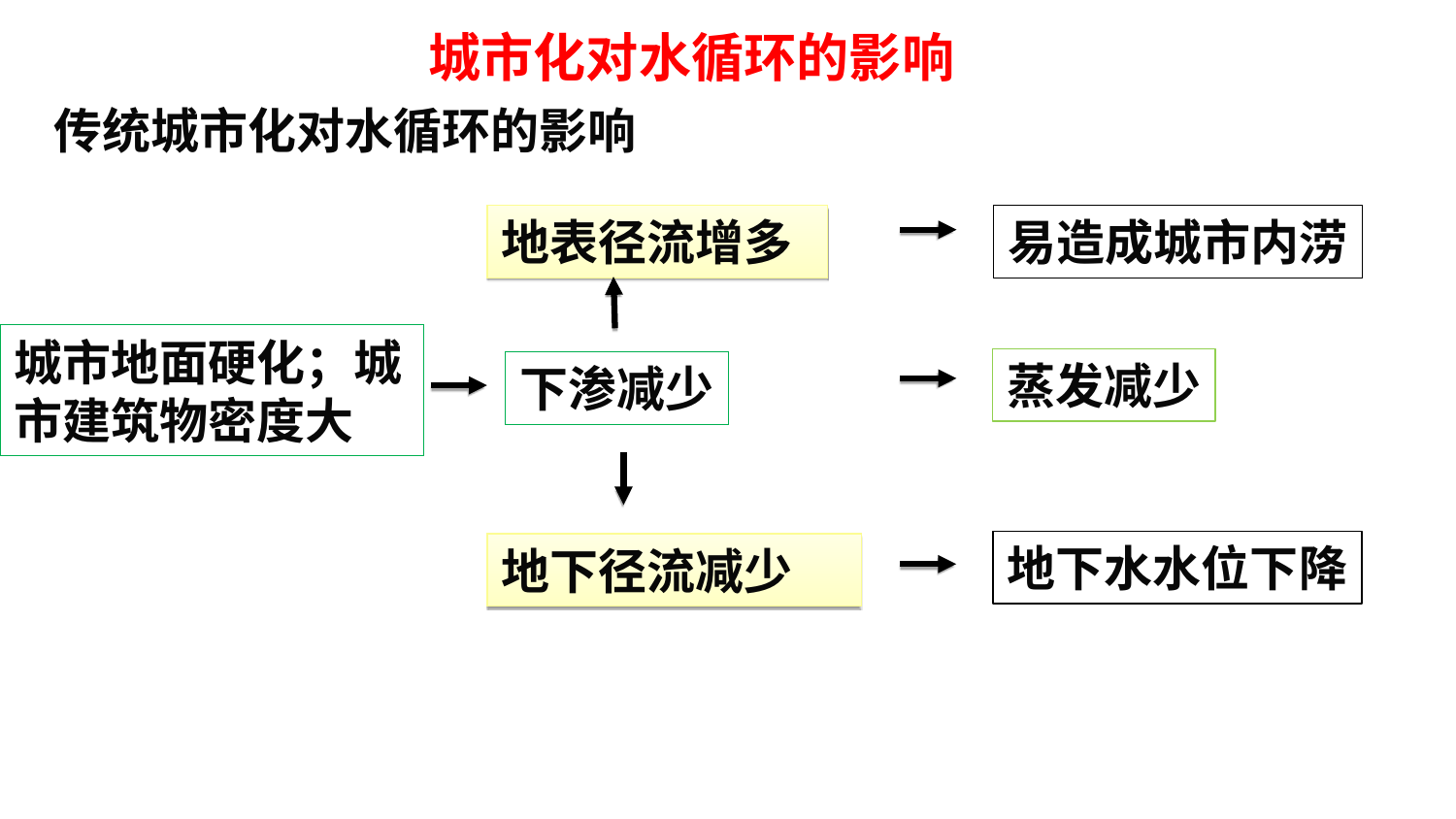

城市化对水循环的影响
传统城市化对水循环的影响
地表径流增多
易造成城市内涝
城市地面硬化；城市建筑物密度大
蒸发减少
下渗减少
地下水水位下降
地下径流减少